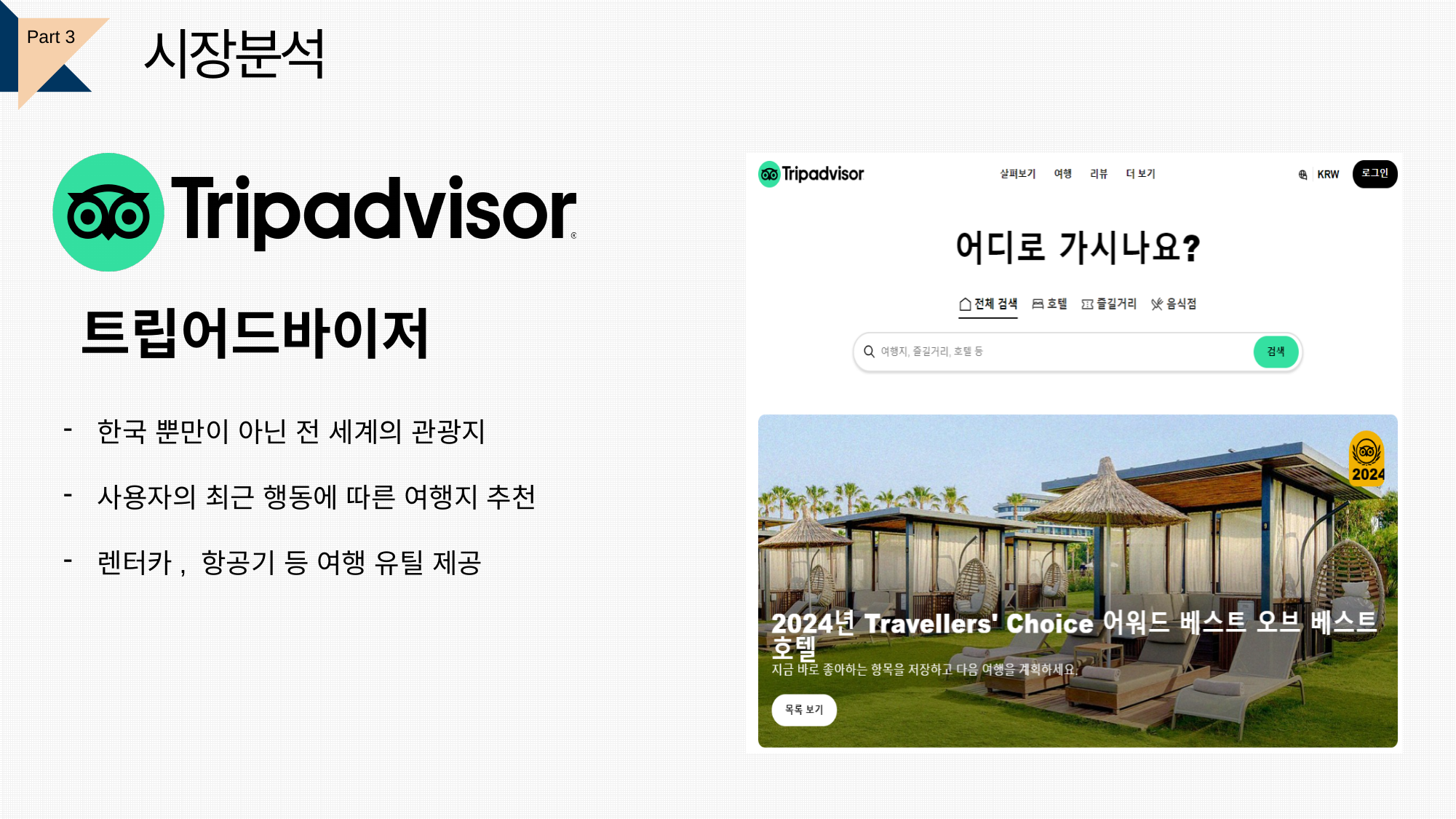

시장분석

Part 3

트립어드바이저
한국 뿐만이 아닌 전 세계의 관광지

사용자의 최근 행동에 따른 여행지 추천

렌터카, 항공기 등 여행 유틸 제공